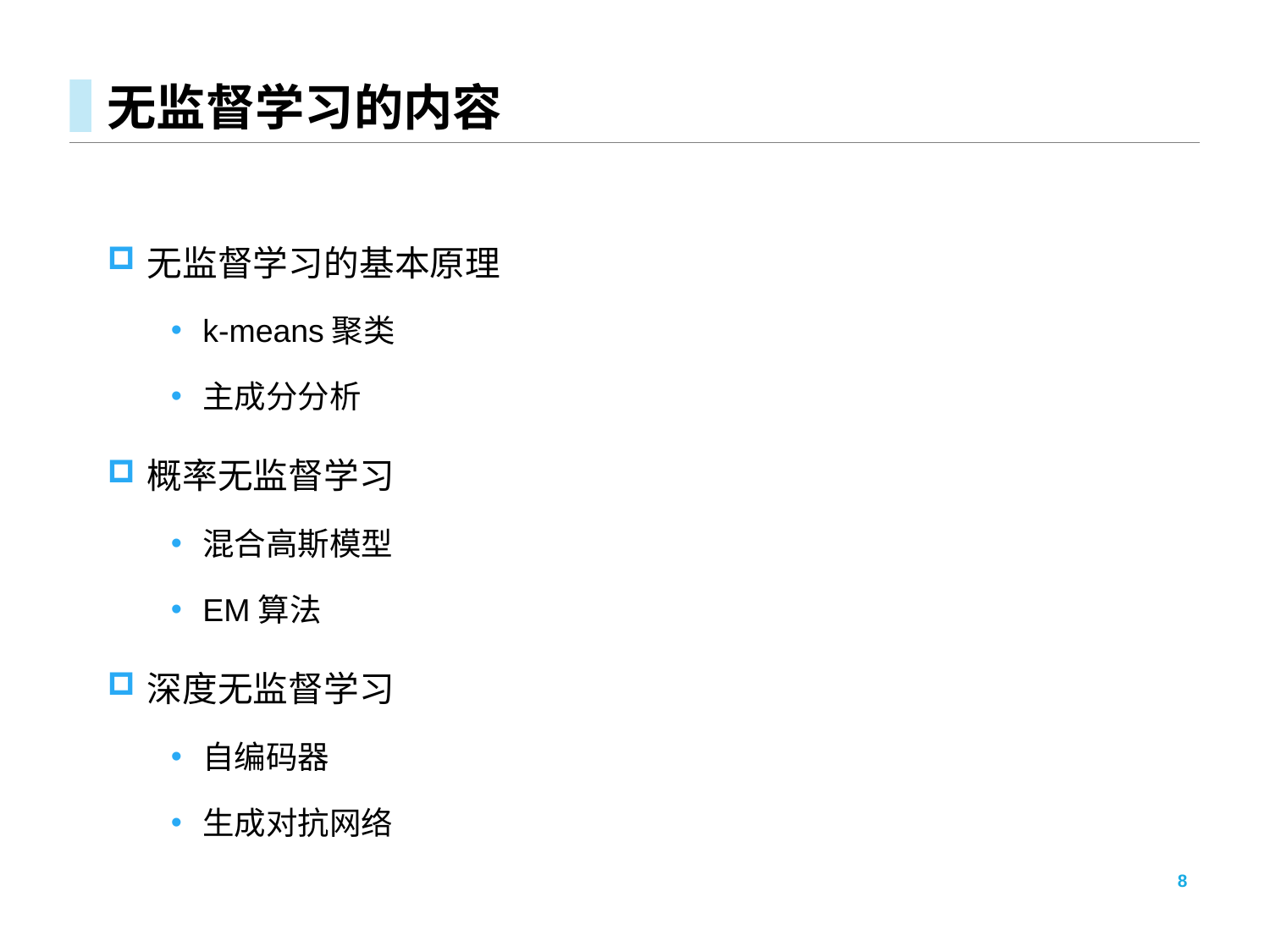

# 无监督学习的内容
无监督学习的基本原理
k-means聚类
主成分分析
概率无监督学习
混合高斯模型
EM算法
深度无监督学习
自编码器
生成对抗网络
8